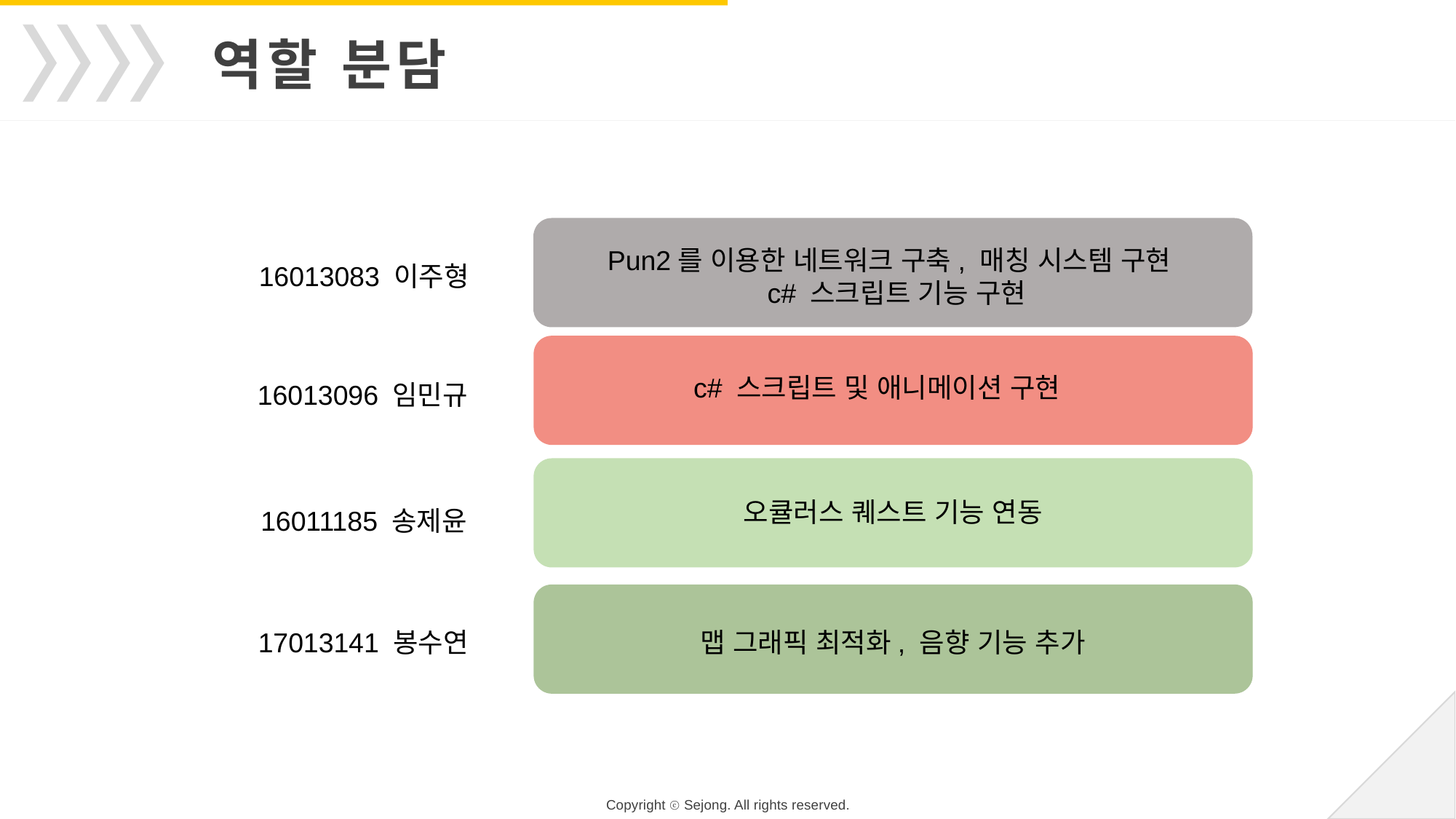

역할 분담

Pun2를 이용한 네트워크 구축, 매칭 시스템 구현
 c# 스크립트 기능 구현
16013083 이주형
16013096 임민규
16011185 송제윤
17013141 봉수연
c# 스크립트 및 애니메이션 구현
오큘러스 퀘스트 기능 연동
맵 그래픽 최적화, 음향 기능 추가
Copyright ⓒ Sejong. All rights reserved.